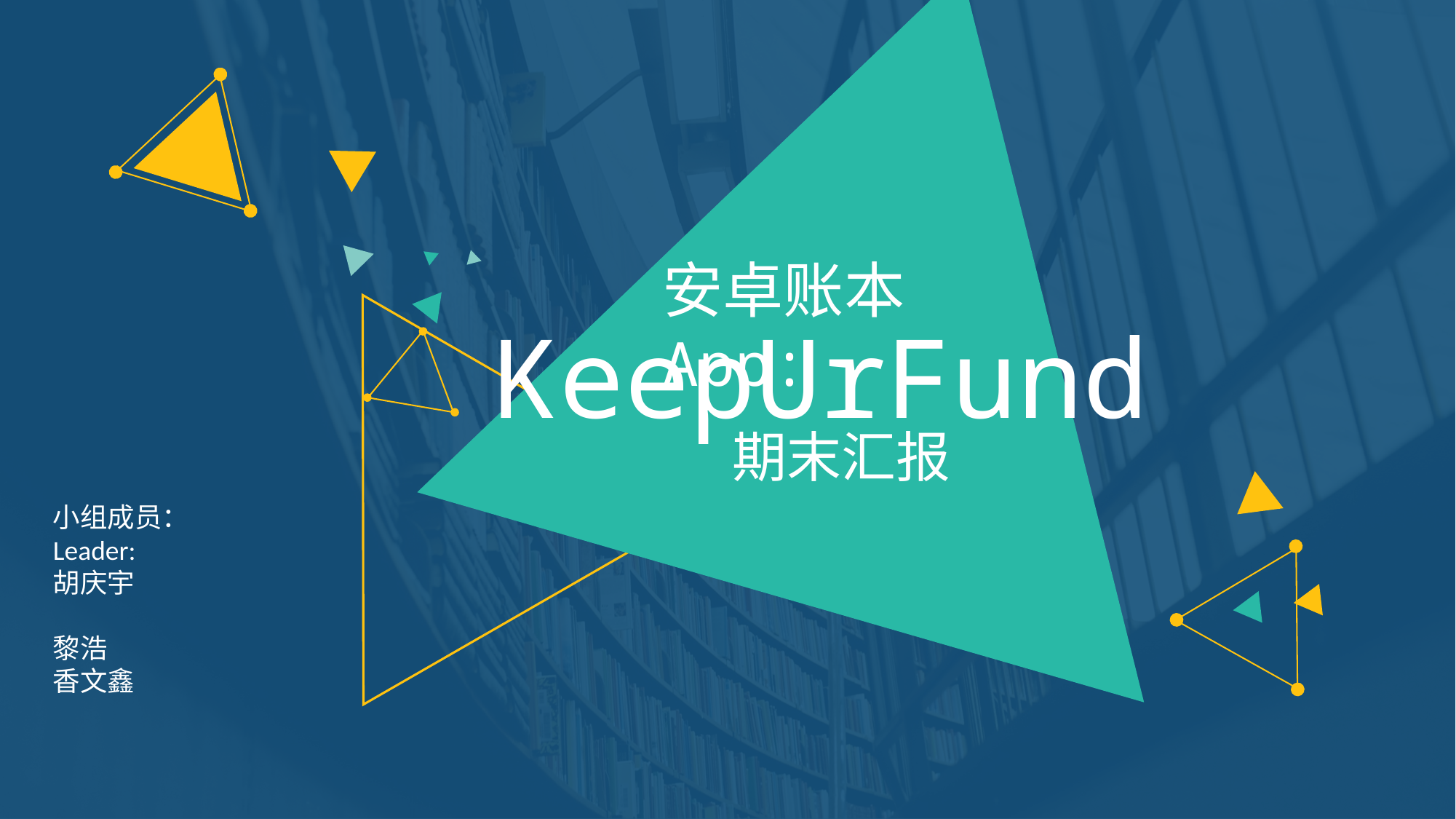

安卓账本App:
KeepUrFund

期末汇报

小组成员：
Leader:
胡庆宇

黎浩
香文鑫